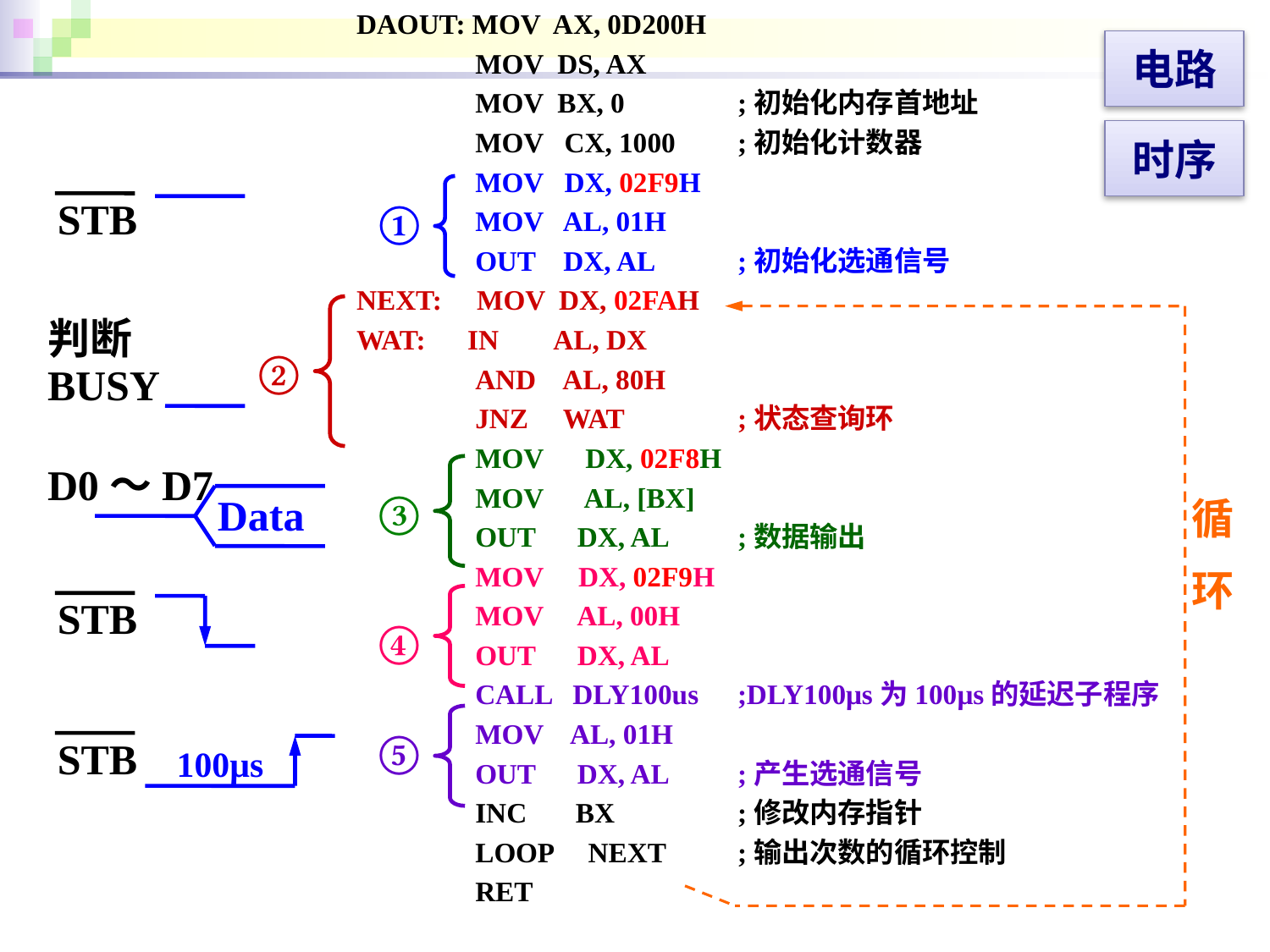

DAOUT: MOV  AX, 0D200H
                 MOV  DS, AX
                 MOV  BX, 0	;初始化内存首地址
                 MOV   CX, 1000	;初始化计数器
                 MOV   DX, 02F9H
                 MOV   AL, 01H
                 OUT    DX, AL	;初始化选通信号
NEXT:     MOV  DX, 02FAH
WAT:      IN        AL, DX
                 AND    AL, 80H
                 JNZ     WAT	;状态查询环
                 MOV      DX, 02F8H
                 MOV      AL, [BX]
                 OUT      DX, AL	;数据输出
                 MOV     DX, 02F9H
                 MOV     AL, 00H
                 OUT      DX, AL
                 CALL   DLY100us	;DLY100μs为100μs的延迟子程序
                 MOV    AL, 01H
                 OUT      DX, AL	;产生选通信号
                 INC       BX	;修改内存指针
                 LOOP     NEXT	;输出次数的循环控制
                 RET
电路
时序

STB
①

判断
②
BUSY

D0～D7

③
Data

循
环

STB

④

⑤
STB

100μs